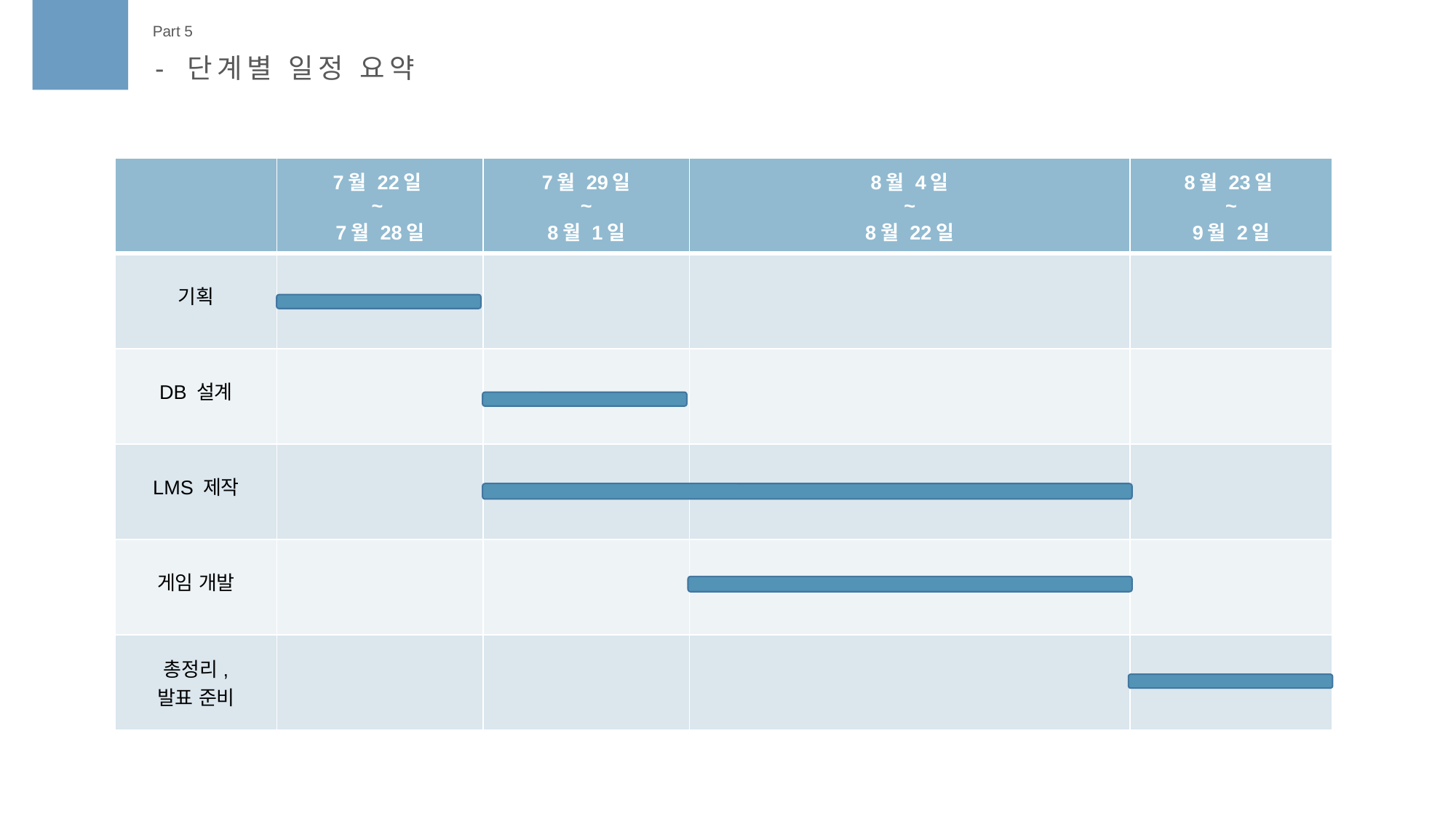

Part 5
- 단계별 일정 요약
|  | 7월 22일 ~ 7월 28일 | 7월 29일 ~ 8월 1일 | 8월 4일 ~ 8월 22일 | 8월 23일 ~ 9월 2일 |
| --- | --- | --- | --- | --- |
| 기획 |  |  |  |  |
| DB 설계 |  |  |  |  |
| LMS 제작 |  |  |  |  |
| 게임 개발 |  |  |  |  |
| 총정리, 발표 준비 |  |  |  |  |